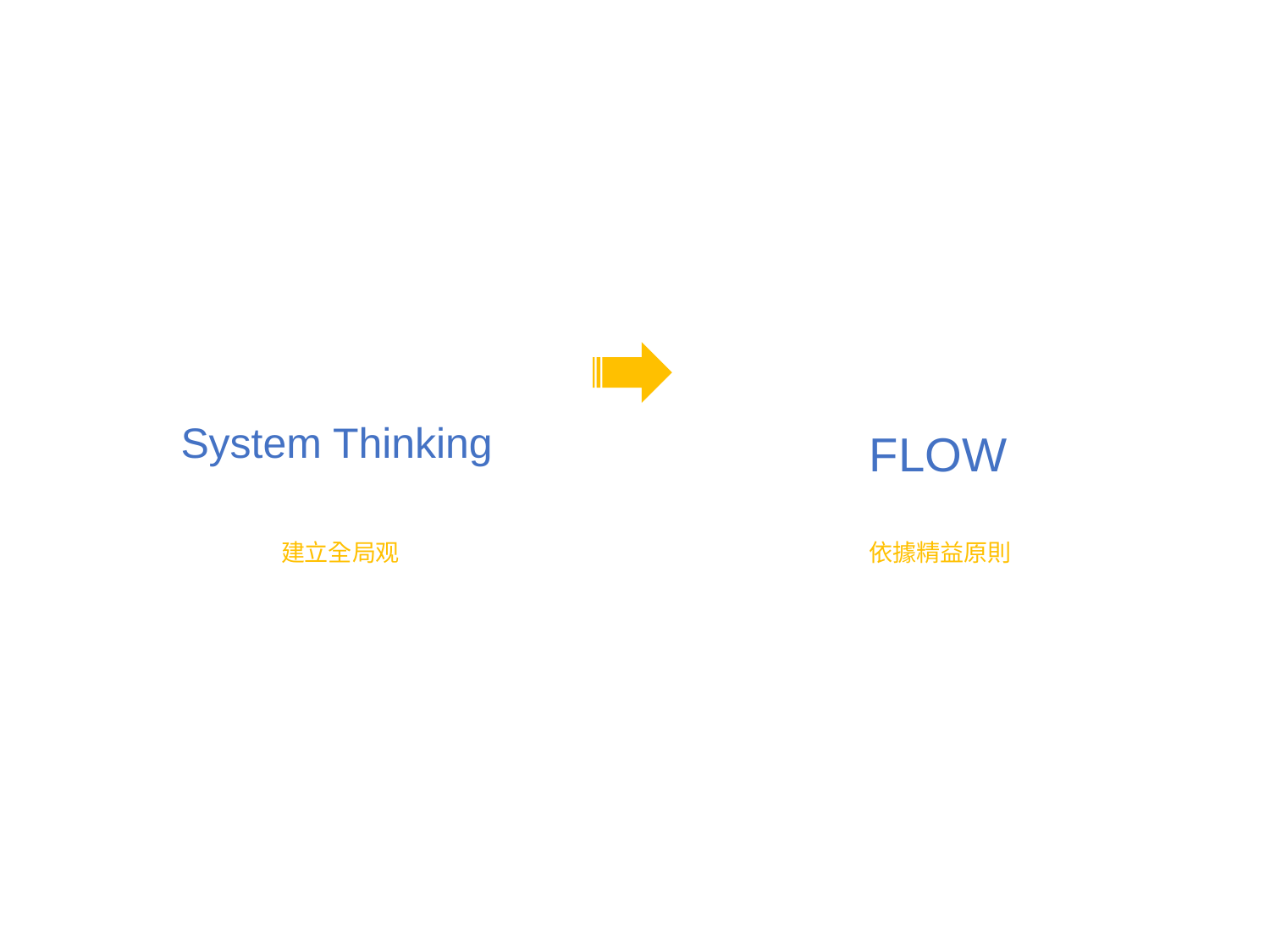

三步工作法
第一步 、Flow
系統思維
System Thinking

價值流
FLOW
《 建立全局观 》
《 依據精益原則 》
建立一条迅速、可预测、持续不断
的计划内工作流、从而向业务部门
交付工作价值。
目标是减少更改部署到生产中所需的时
间，并提高这些服务的可靠性和质量。